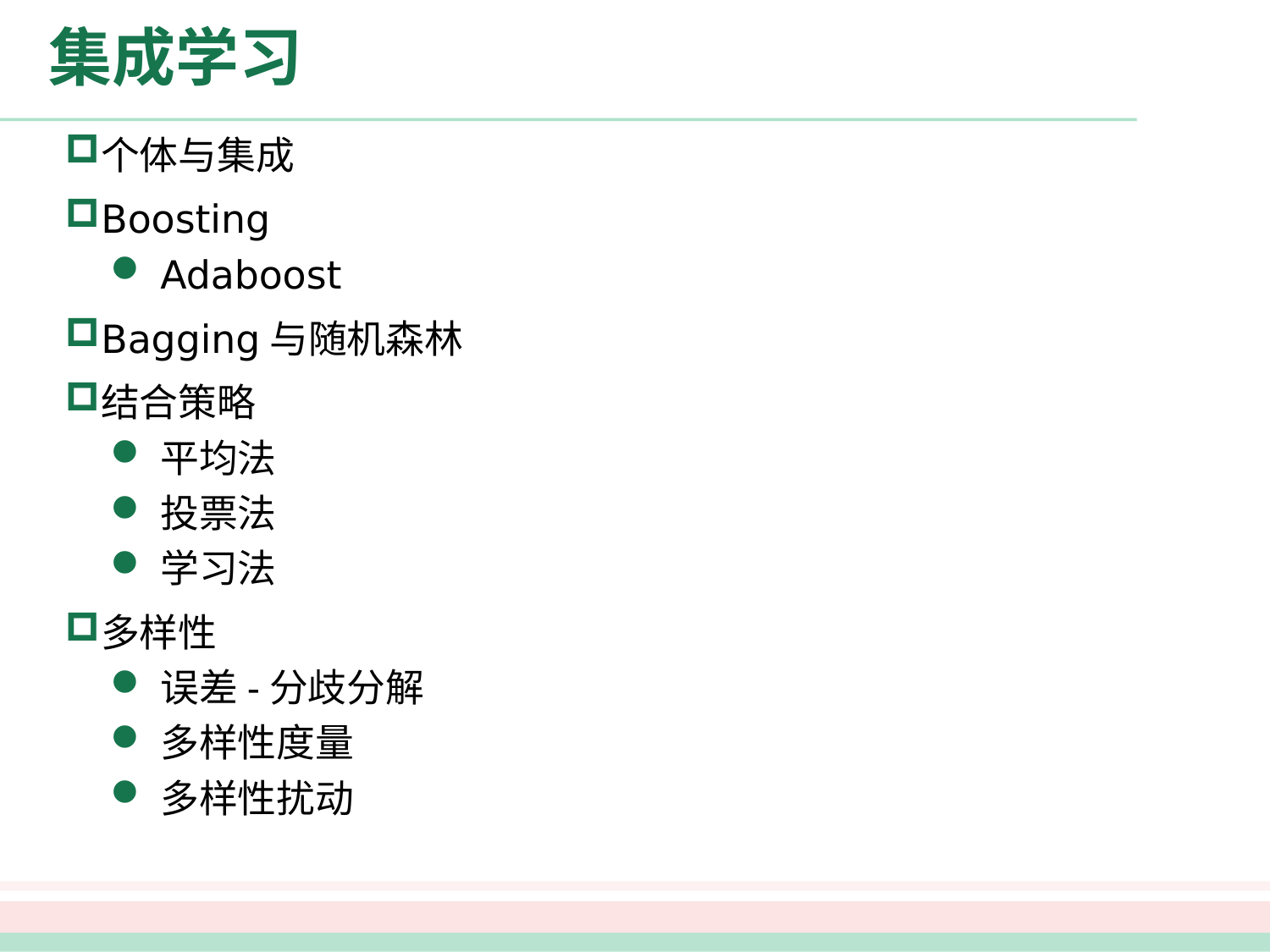

# 集成学习
个体与集成
Boosting
Adaboost
Bagging与随机森林
结合策略
平均法
投票法
学习法
多样性
误差-分歧分解
多样性度量
多样性扰动